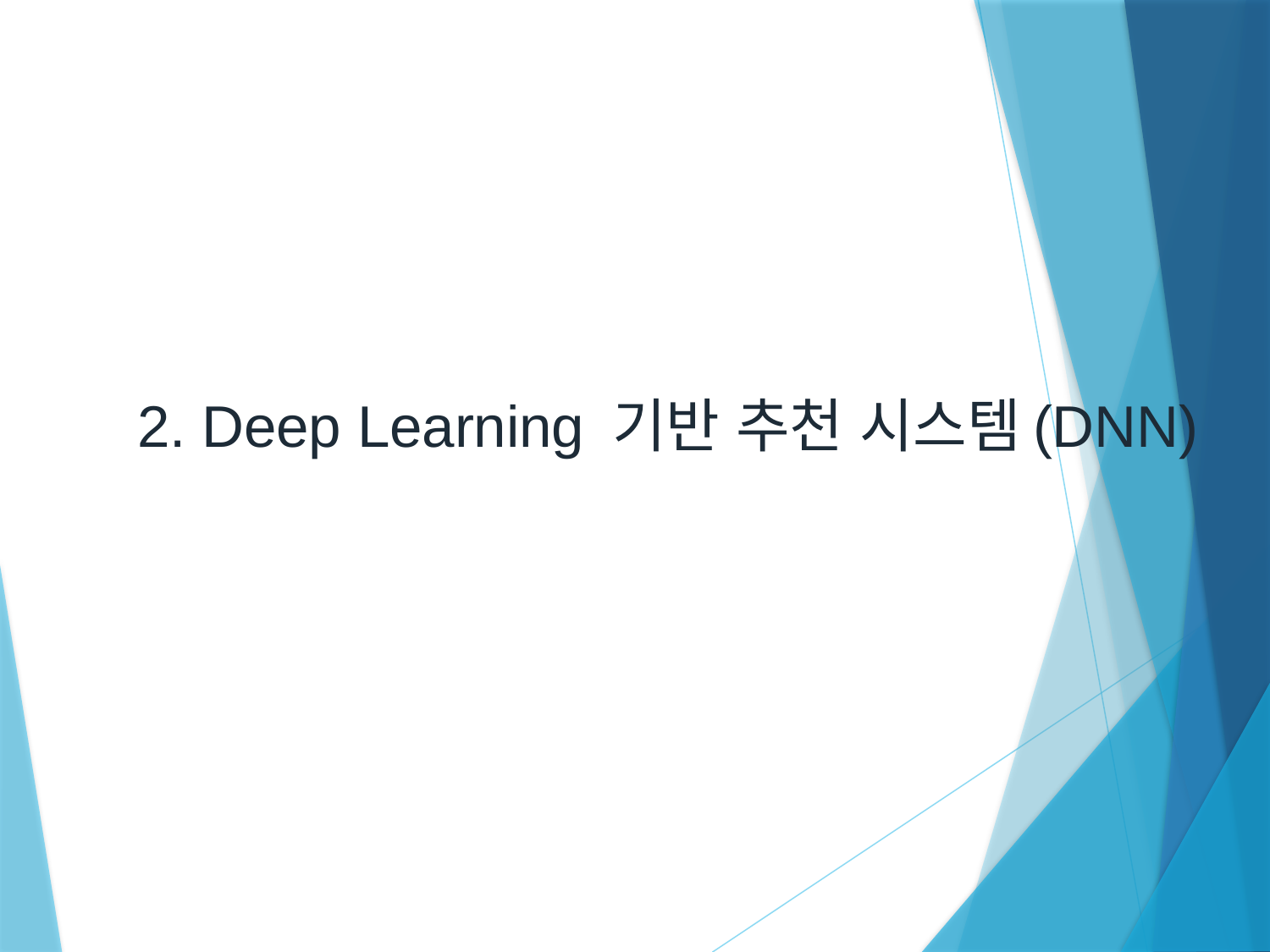

# 2. Deep Learning 기반 추천 시스템(DNN)